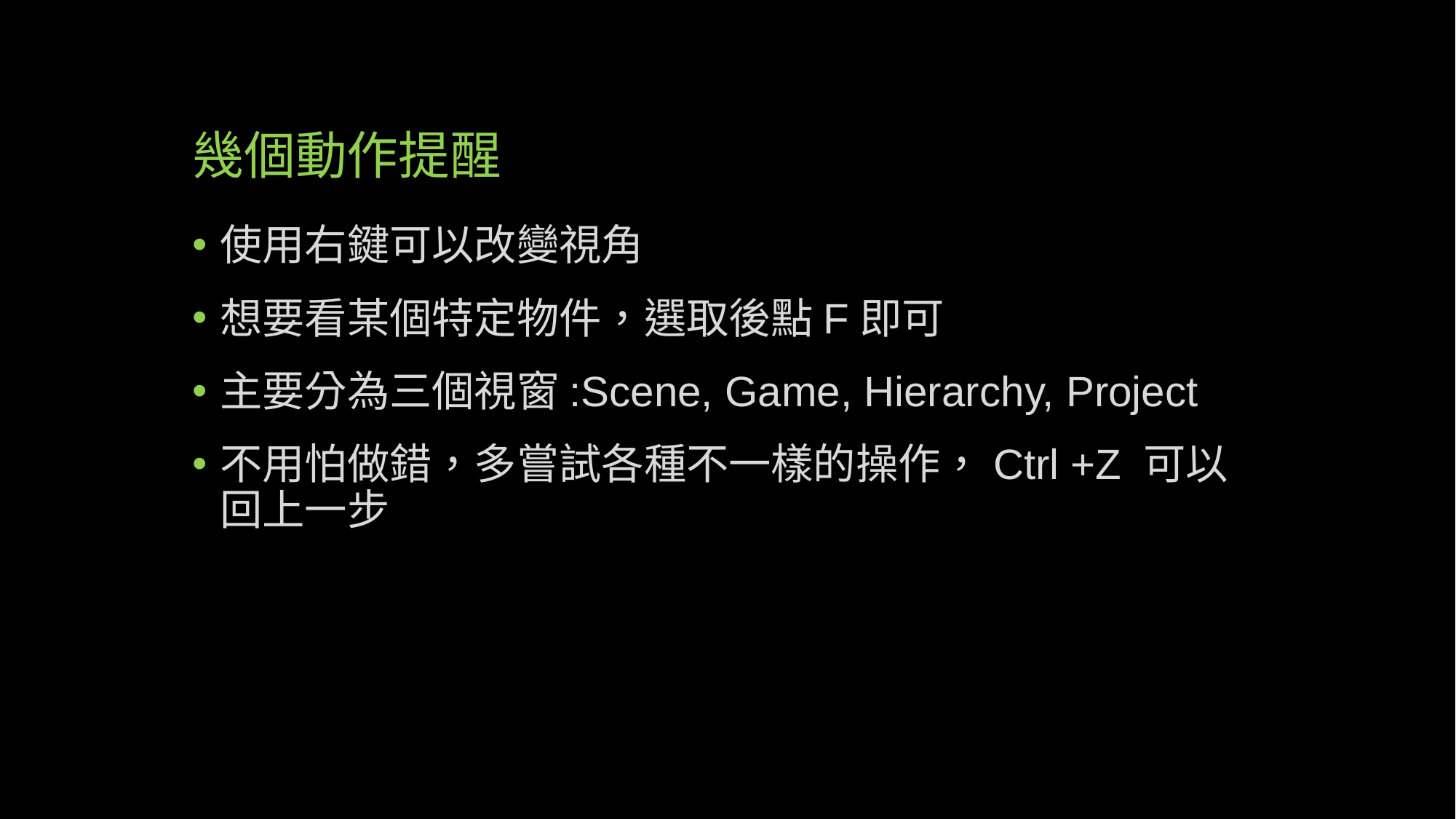

# 幾個動作提醒
使用右鍵可以改變視角
想要看某個特定物件，選取後點F即可
主要分為三個視窗:Scene, Game, Hierarchy, Project
不用怕做錯，多嘗試各種不一樣的操作，Ctrl +Z 可以回上一步